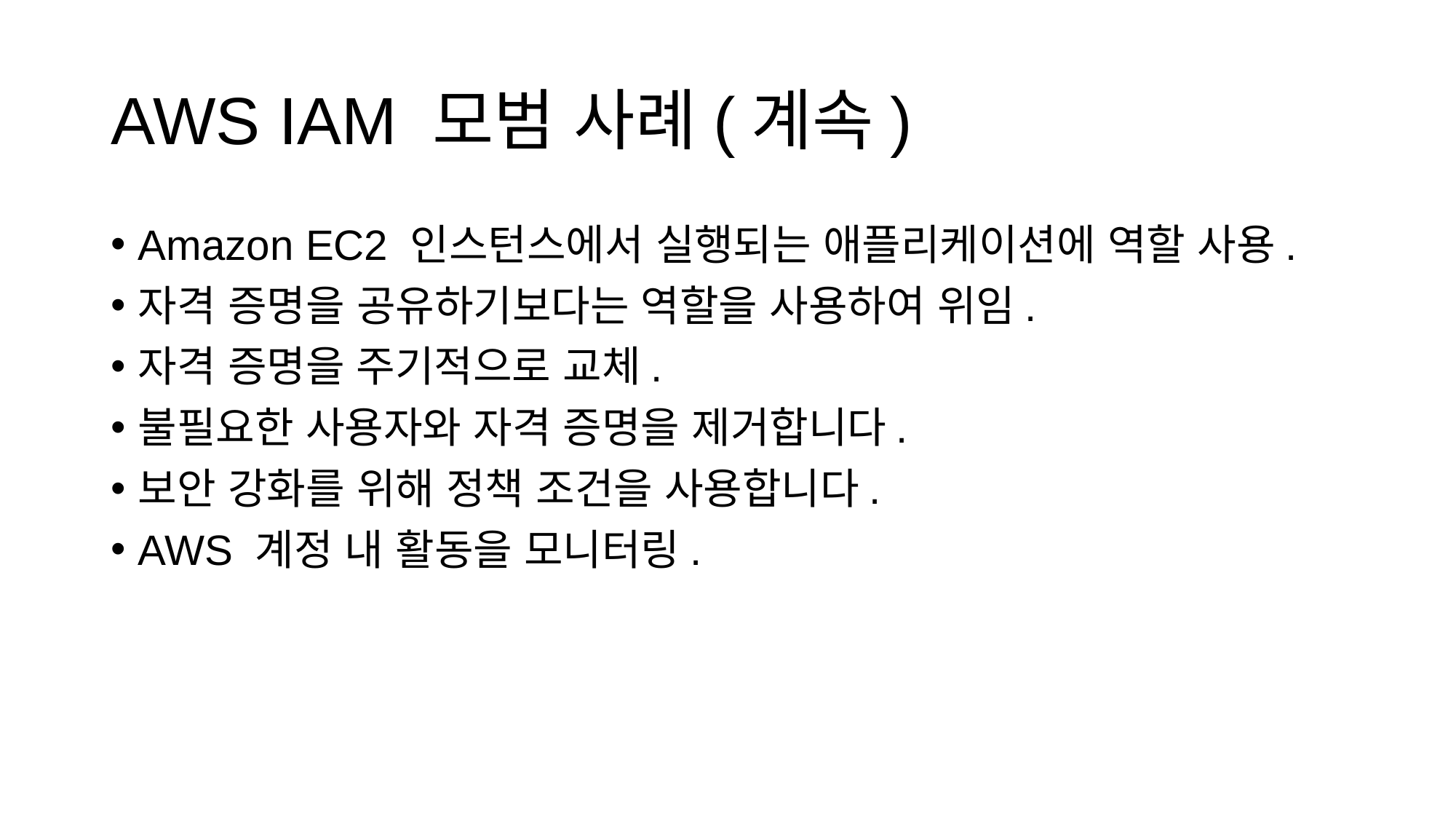

# AWS IAM 모범 사례(계속)
Amazon EC2 인스턴스에서 실행되는 애플리케이션에 역할 사용.
자격 증명을 공유하기보다는 역할을 사용하여 위임.
자격 증명을 주기적으로 교체.
불필요한 사용자와 자격 증명을 제거합니다.
보안 강화를 위해 정책 조건을 사용합니다.
AWS 계정 내 활동을 모니터링.